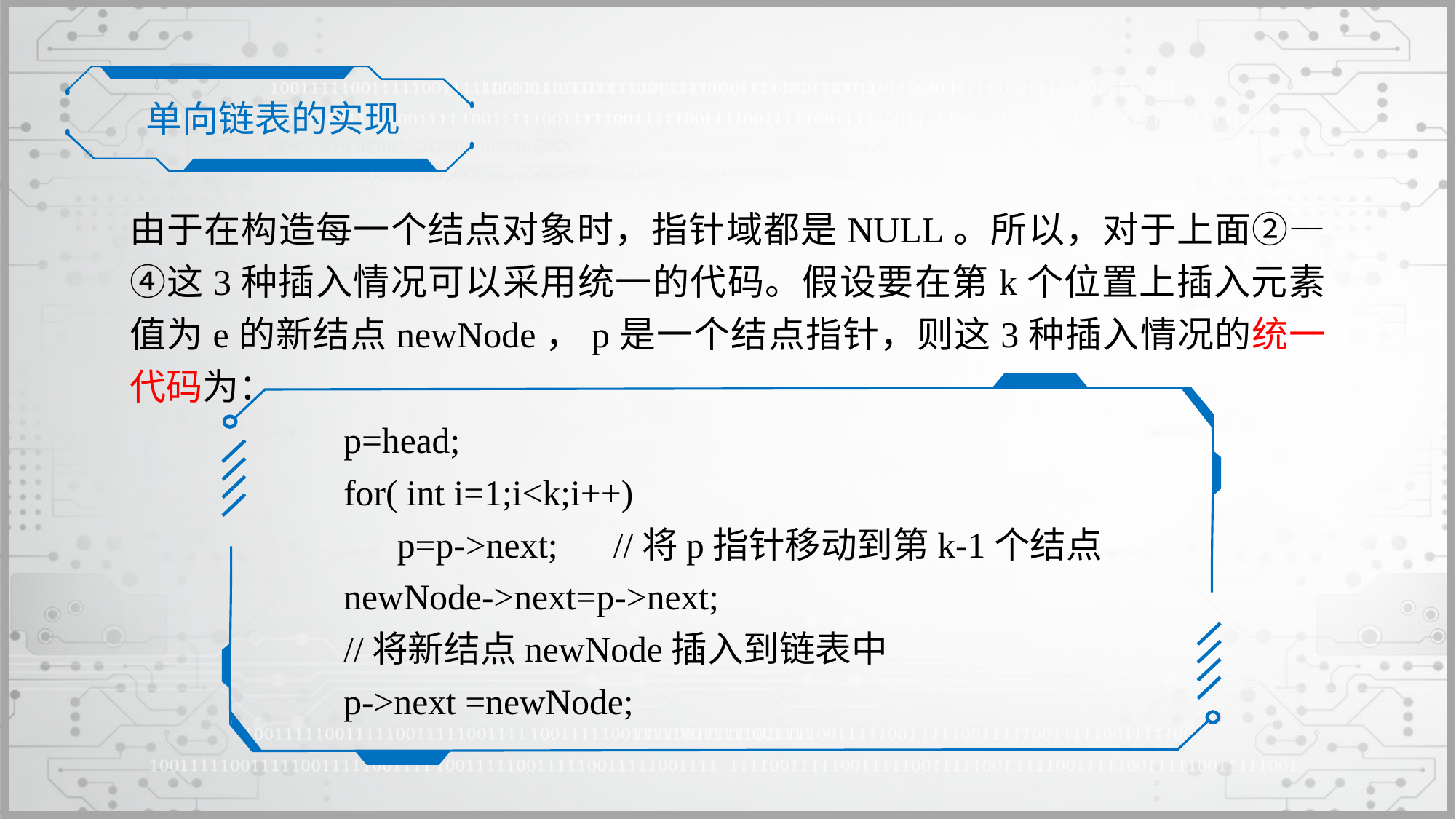

单向链表的实现
由于在构造每一个结点对象时，指针域都是NULL。所以，对于上面②—④这3种插入情况可以采用统一的代码。假设要在第k个位置上插入元素值为e的新结点newNode，p是一个结点指针，则这3种插入情况的统一代码为：

p=head;
for( int i=1;i<k;i++)
	p=p->next;		//将p指针移动到第k-1个结点
newNode->next=p->next;
//将新结点newNode插入到链表中
p->next =newNode;